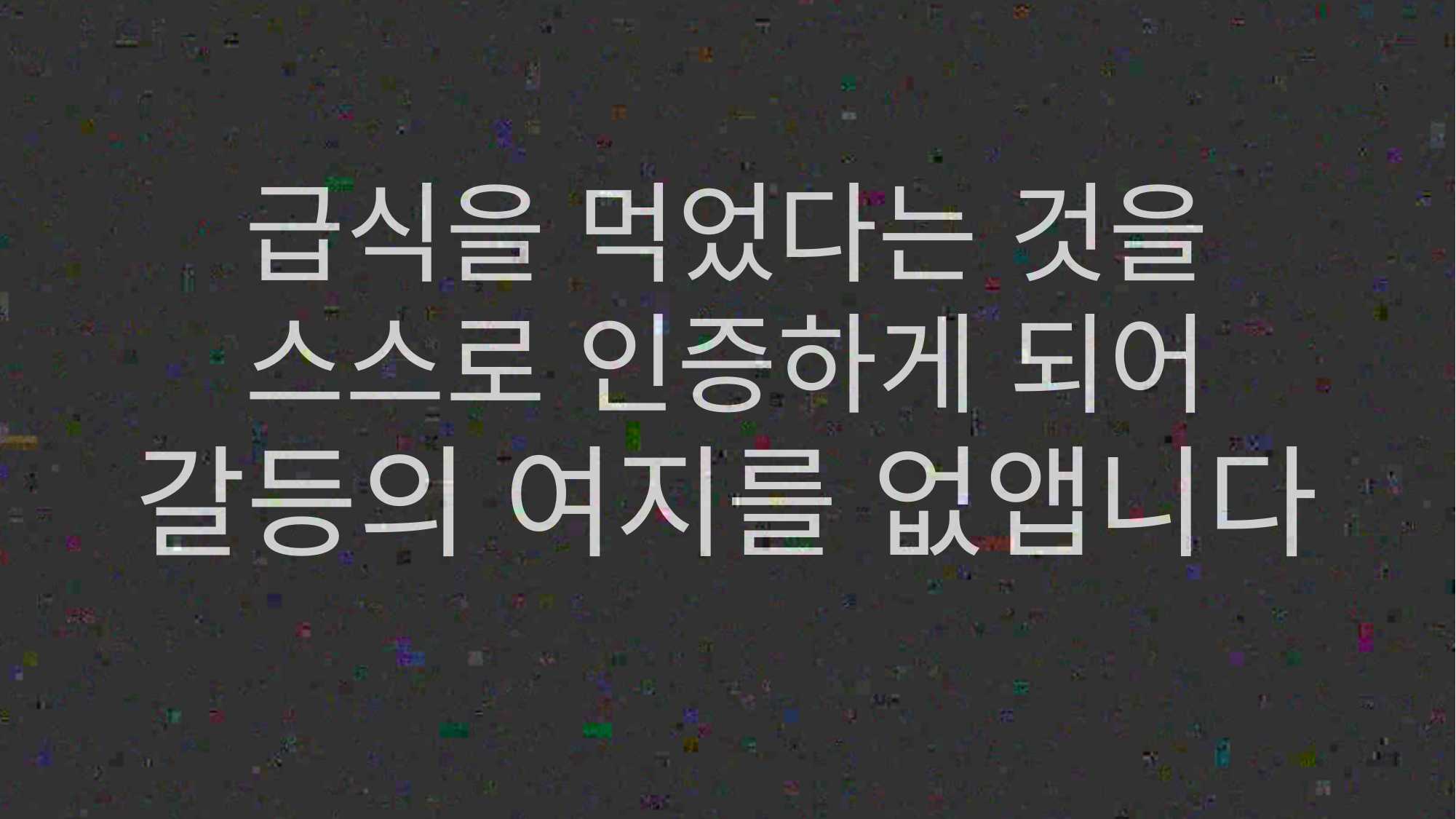

급식을 먹었다는 것을
스스로 인증하게 되어
갈등의 여지를 없앱니다